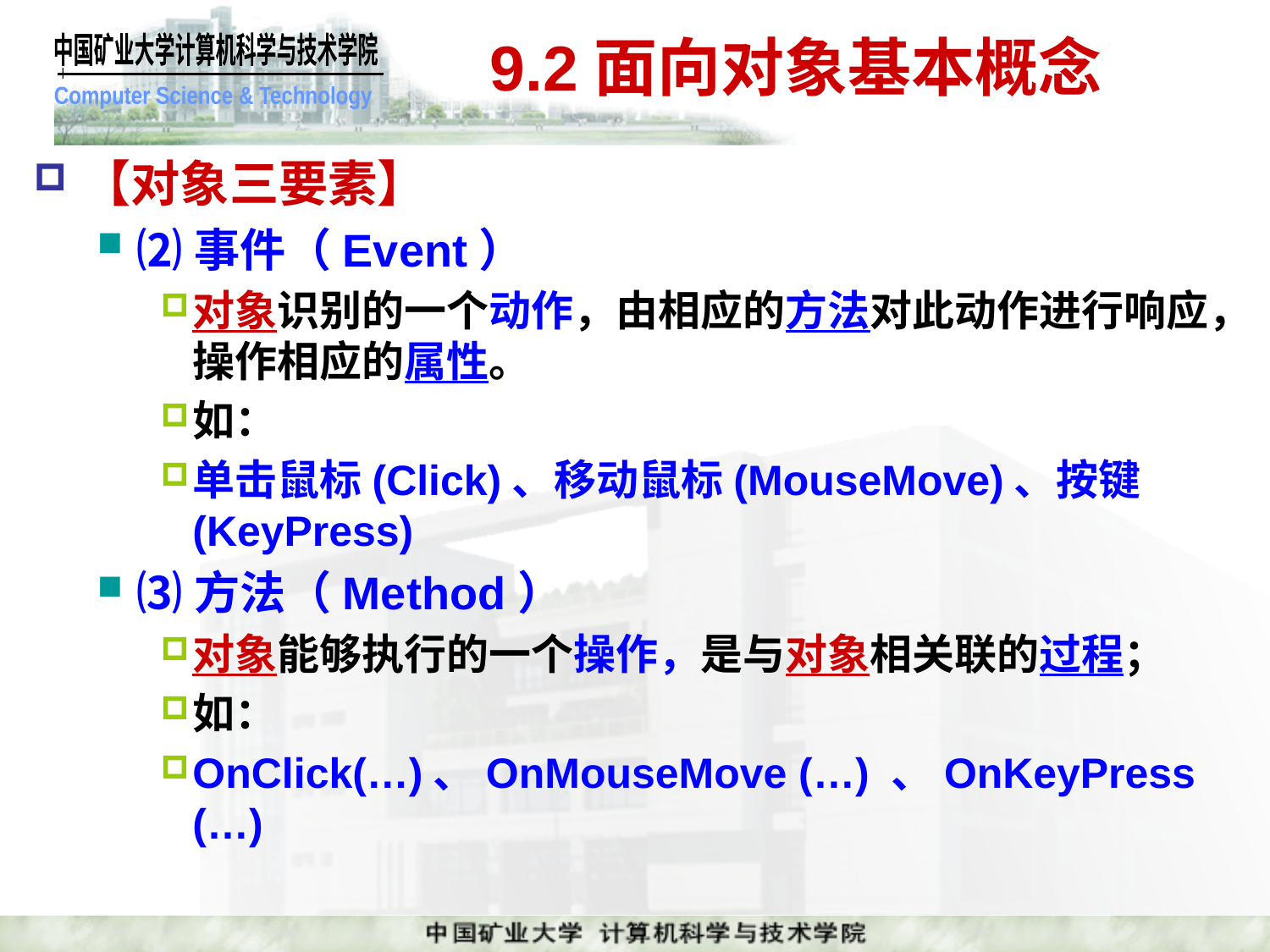

# 9.2面向对象基本概念
【对象三要素】
⑵事件（Event）
对象识别的一个动作，由相应的方法对此动作进行响应，操作相应的属性。
如：
单击鼠标(Click)、移动鼠标(MouseMove)、按键(KeyPress)
⑶方法（Method）
对象能够执行的一个操作，是与对象相关联的过程；
如：
OnClick(…)、OnMouseMove (…) 、OnKeyPress (…)
24